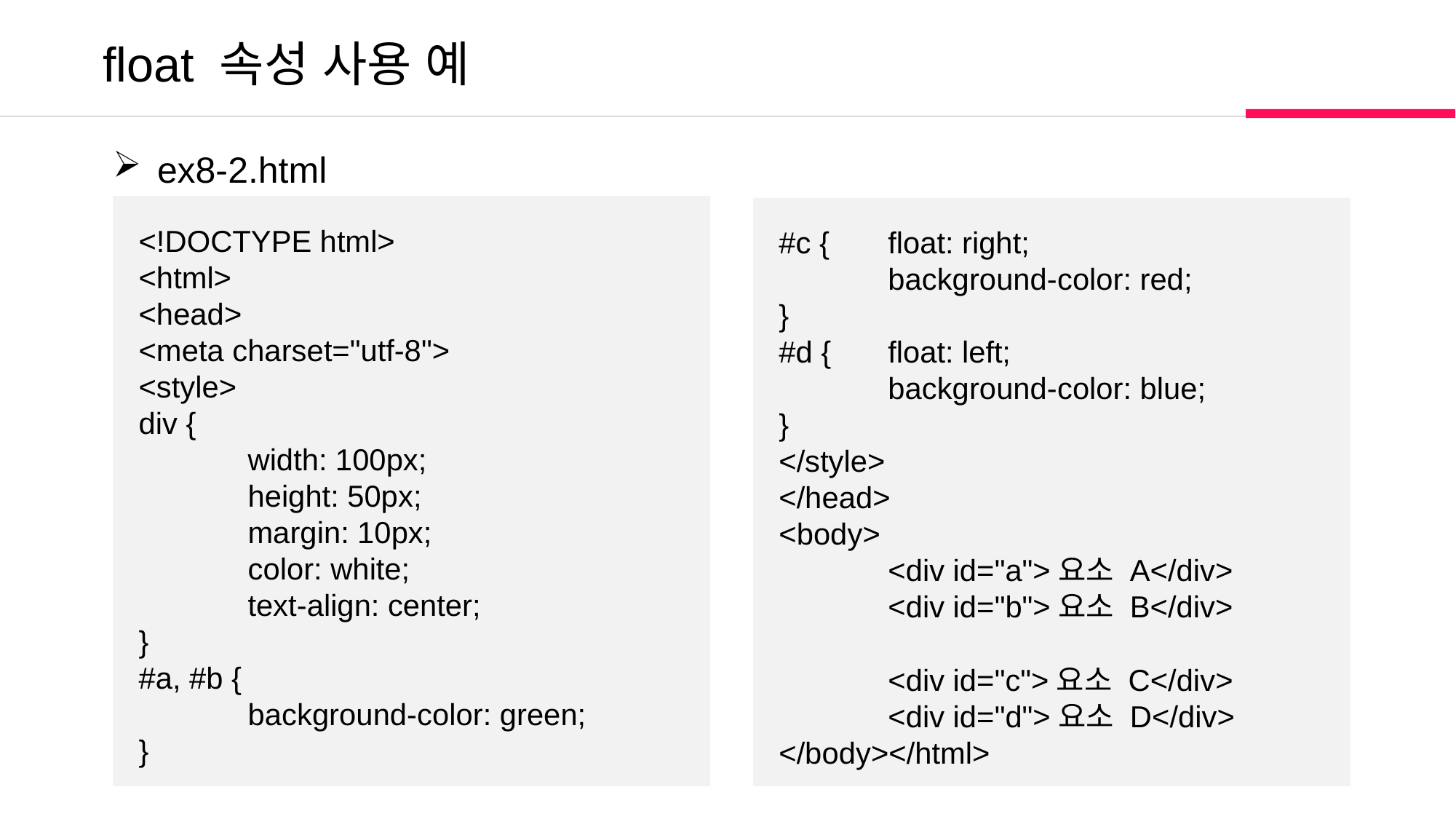

float 속성 사용 예

 ex8-2.html
<!DOCTYPE html>
<html>
<head>
<meta charset="utf-8">
<style>
div {
	width: 100px;
	height: 50px;
	margin: 10px;
	color: white;
	text-align: center;
}
#a, #b {
	background-color: green;
}
#c {  	float: right;
	background-color: red;
}
#d {  	float: left;
	background-color: blue;
}
</style>
</head>
<body>
	<div id="a">요소 A</div>
	<div id="b">요소 B</div>

	<div id="c">요소 C</div>
	<div id="d">요소 D</div>
</body></html>